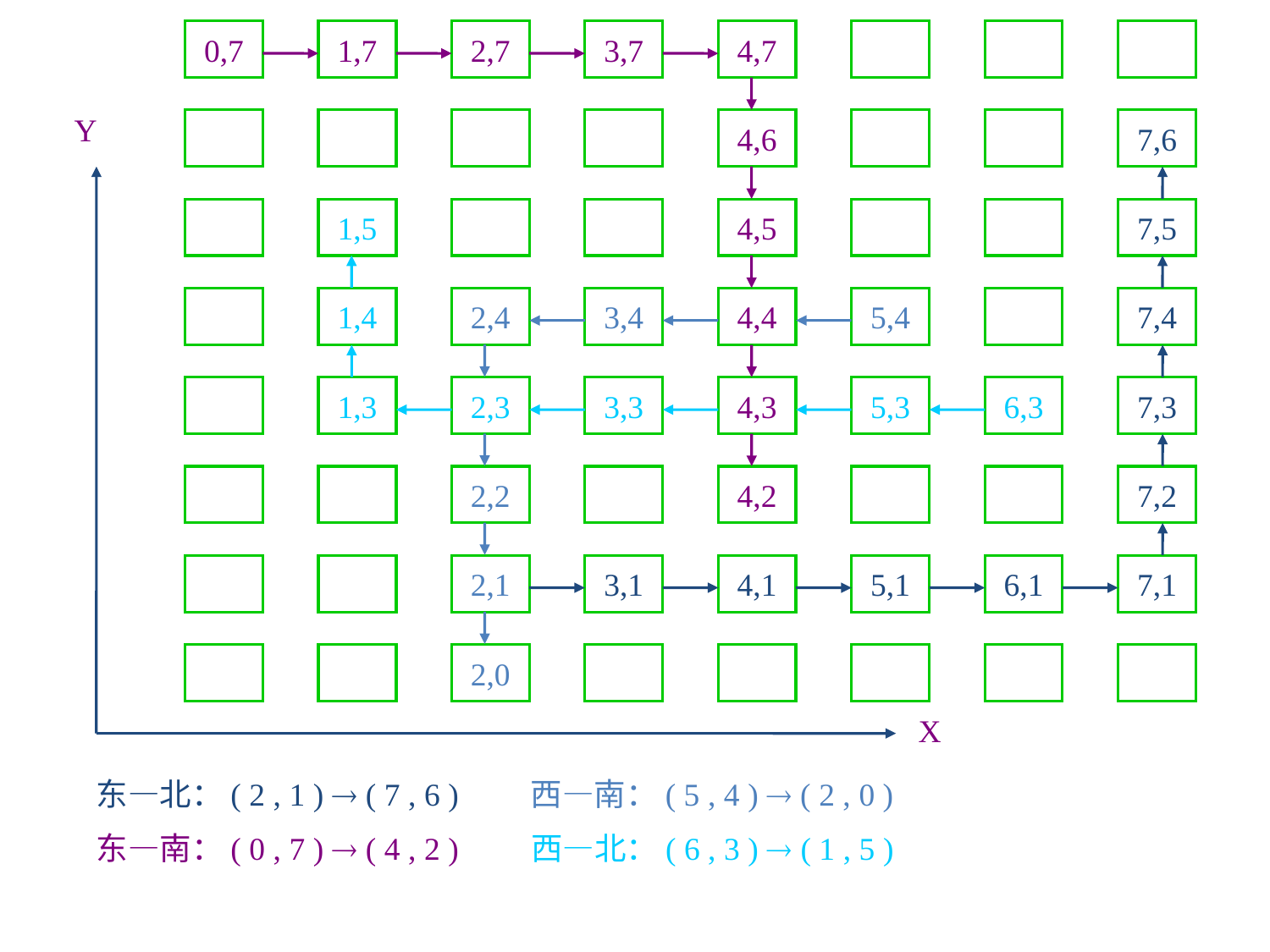

0,7
1,7
2,7
3,7
4,7

Y

4,6

7,6

1,5

4,5

7,5

1,4
2,4
3,4
4,4
5,4

7,4

1,3
2,3
3,3
4,3
5,3
6,3
7,3

2,2

4,2

7,2

2,1
3,1
4,1
5,1
6,1
7,1

2,0

X

  东—北：( 2 , 1 ) → ( 7 , 6 )        西—南：( 5 , 4 ) → ( 2 , 0 )
  东—南：( 0 , 7 ) → ( 4 , 2 )        西—北：( 6 , 3 ) → ( 1 , 5 )